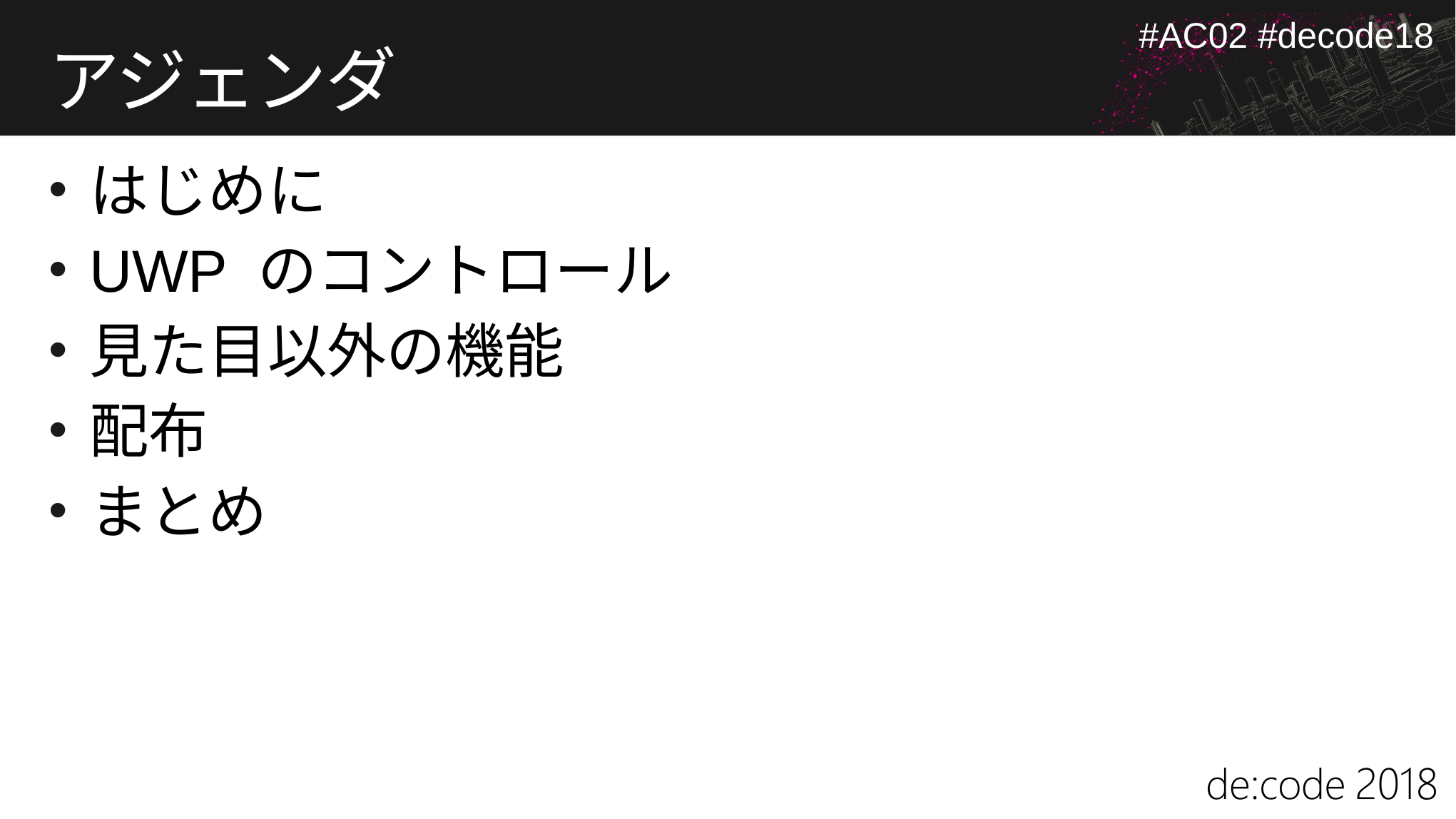

# アジェンダ
はじめに
UWP のコントロール
見た目以外の機能
配布
まとめ